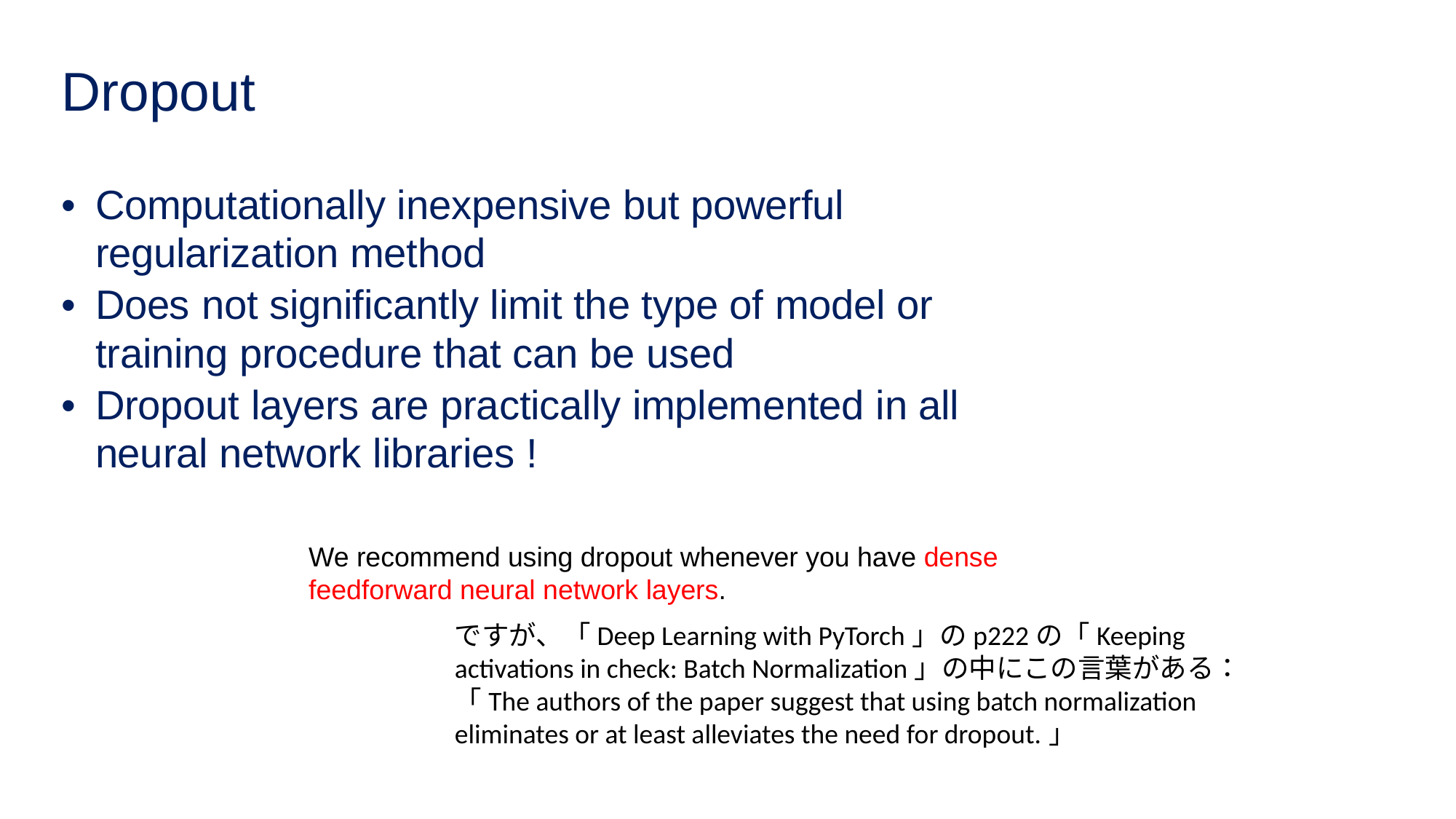

Dropout
• Computationally inexpensive but powerful
regularization method
• Does not significantly limit the type of model or
training procedure that can be used
• Dropout layers are practically implemented in all
neural network libraries !
We recommend using dropout whenever you have dense feedforward neural network layers.
ですが、「Deep Learning with PyTorch」のp222の「Keeping activations in check: Batch Normalization」の中にこの言葉がある：「The authors of the paper suggest that using batch normalization eliminates or at least alleviates the need for dropout.」